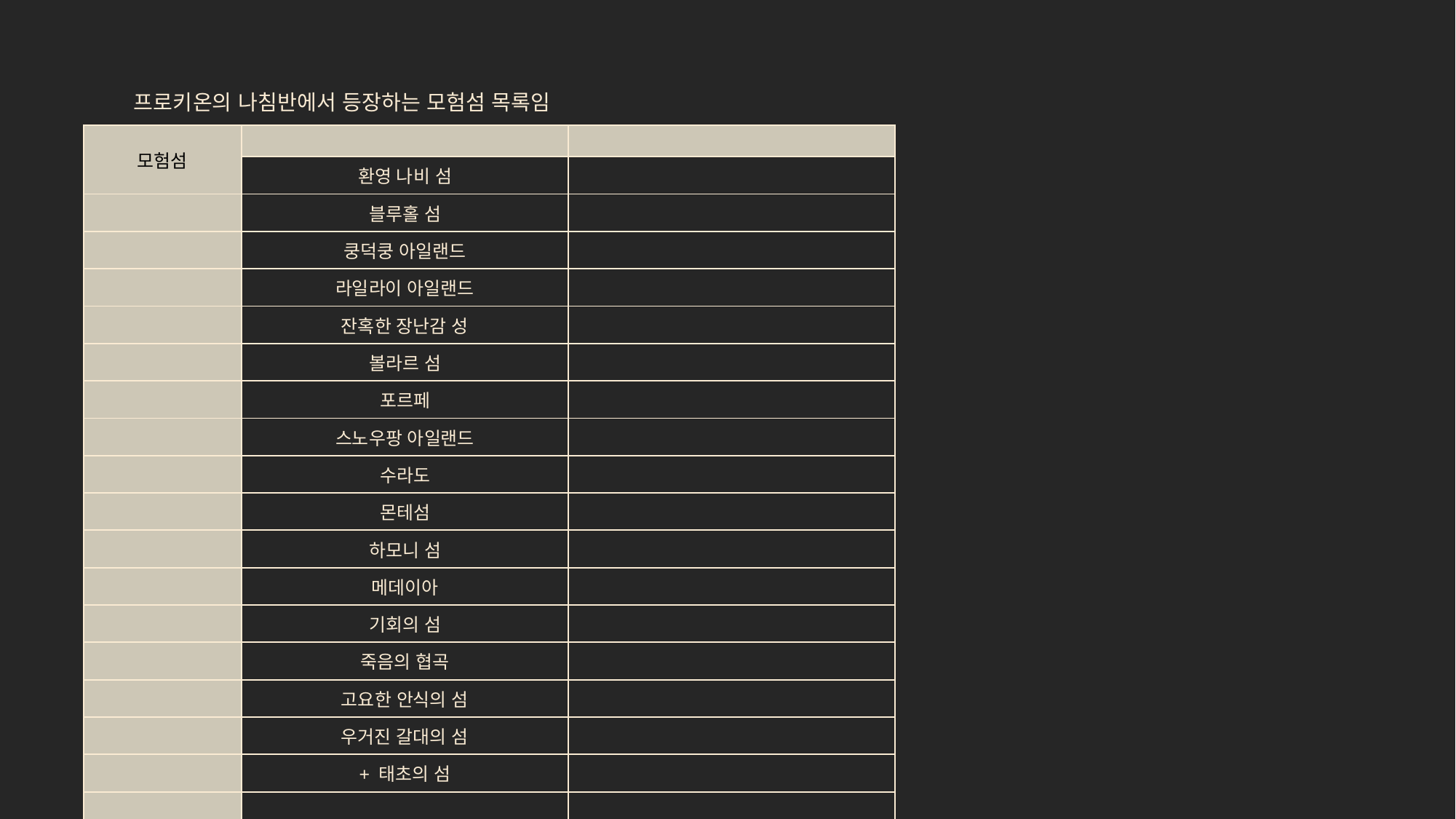

프로키온의 나침반에서 등장하는 모험섬 목록임
| 모험섬 |  |  |
| --- | --- | --- |
|  | 환영 나비 섬 |  |
|  | 블루홀 섬 |  |
|  | 쿵덕쿵 아일랜드 |  |
|  | 라일라이 아일랜드 |  |
|  | 잔혹한 장난감 성 |  |
|  | 볼라르 섬 |  |
|  | 포르페 |  |
|  | 스노우팡 아일랜드 |  |
|  | 수라도 |  |
|  | 몬테섬 |  |
|  | 하모니 섬 |  |
|  | 메데이아 |  |
|  | 기회의 섬 |  |
|  | 죽음의 협곡 |  |
|  | 고요한 안식의 섬 |  |
|  | 우거진 갈대의 섬 |  |
|  | + 태초의 섬 |  |
|  |  |  |